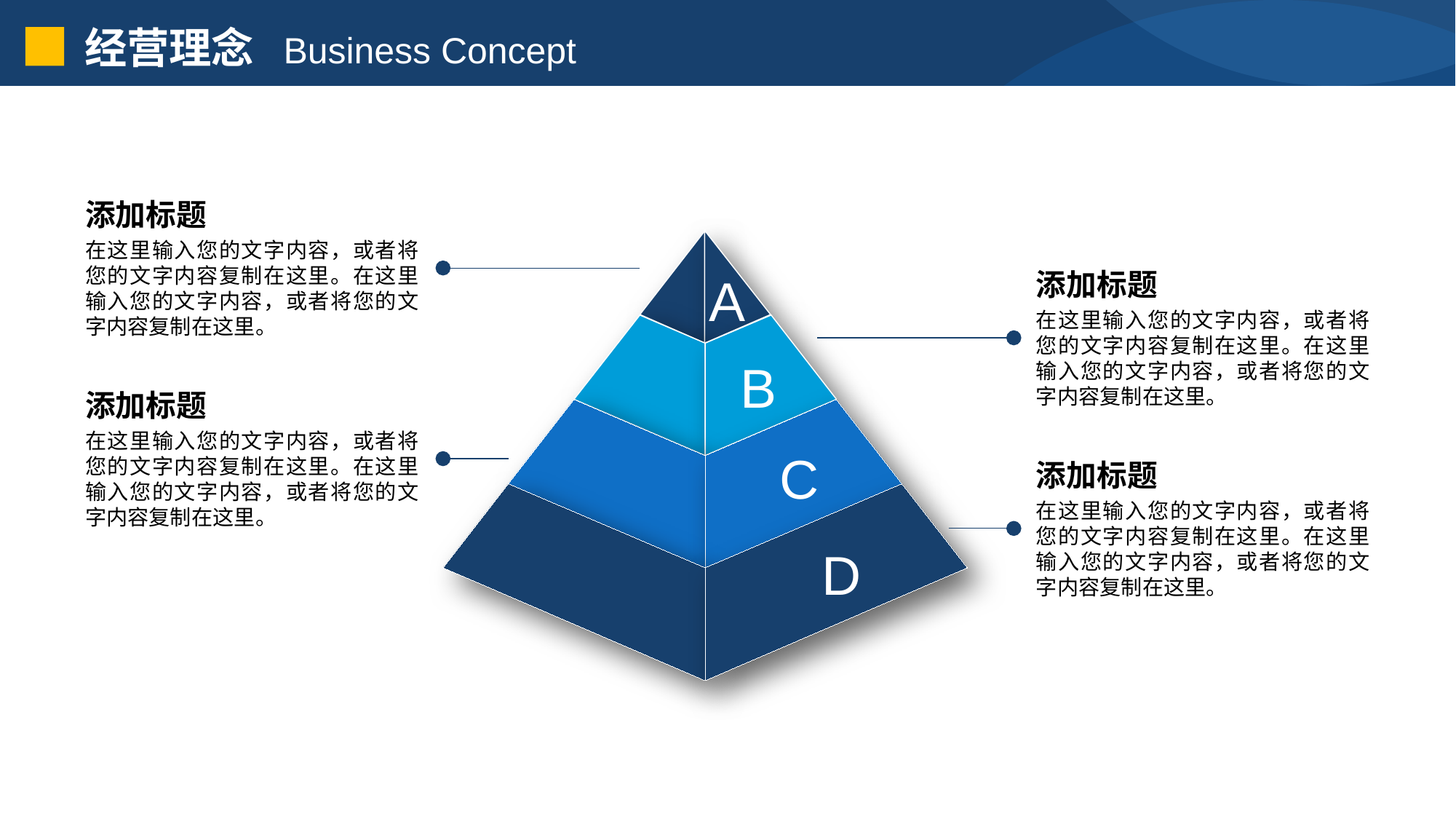

经营理念  Business Concept

添加标题

在这里输入您的文字内容，或者将您的文字内容复制在这里。在这里输入您的文字内容，或者将您的文字内容复制在这里。
添加标题
A
在这里输入您的文字内容，或者将您的文字内容复制在这里。在这里输入您的文字内容，或者将您的文字内容复制在这里。

B
添加标题

在这里输入您的文字内容，或者将您的文字内容复制在这里。在这里输入您的文字内容，或者将您的文字内容复制在这里。
C
添加标题

在这里输入您的文字内容，或者将您的文字内容复制在这里。在这里输入您的文字内容，或者将您的文字内容复制在这里。
D